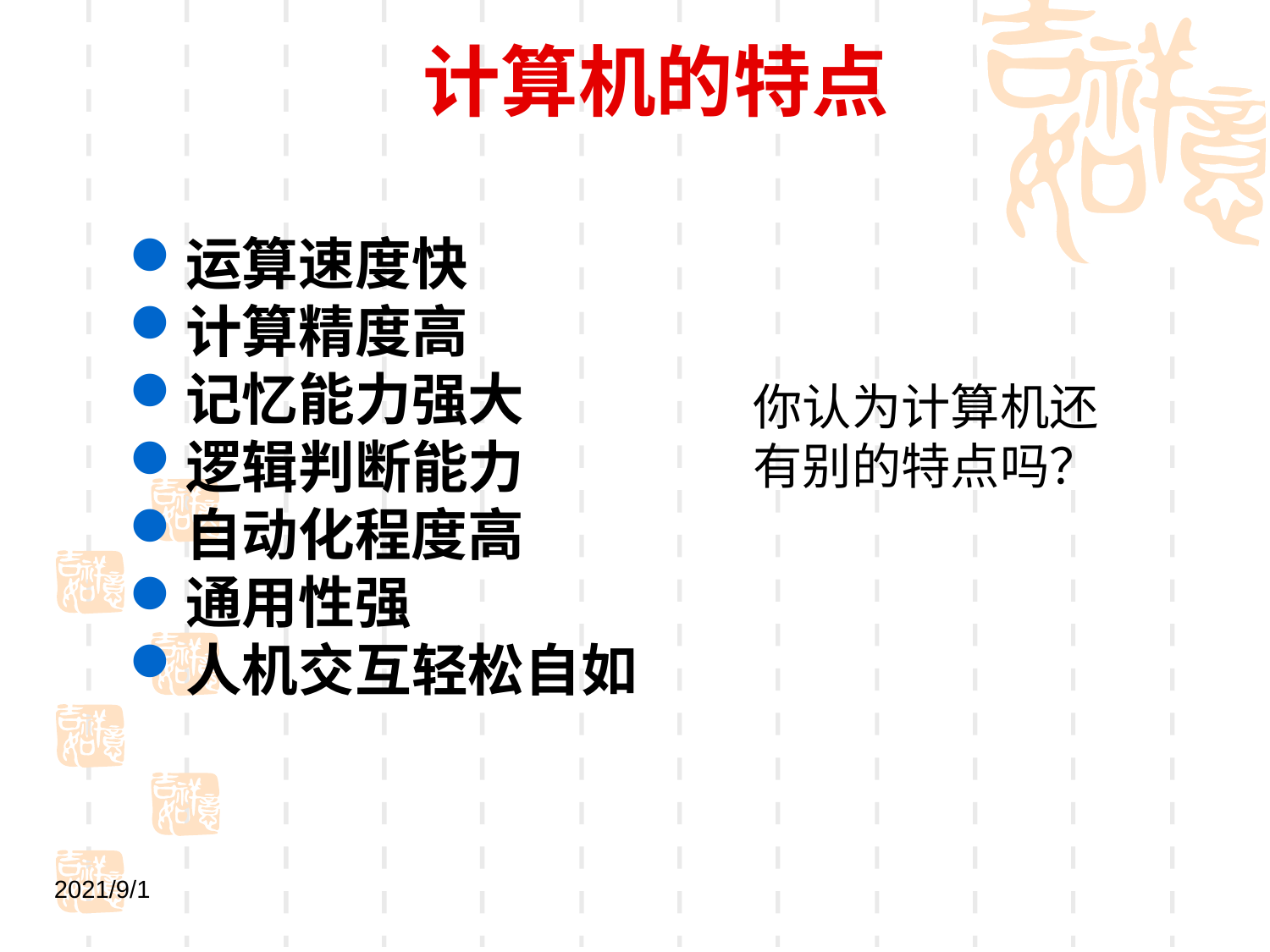

# 计算机的特点
运算速度快
计算精度高
记忆能力强大
逻辑判断能力
自动化程度高
通用性强
人机交互轻松自如
你认为计算机还有别的特点吗？
2021/9/1